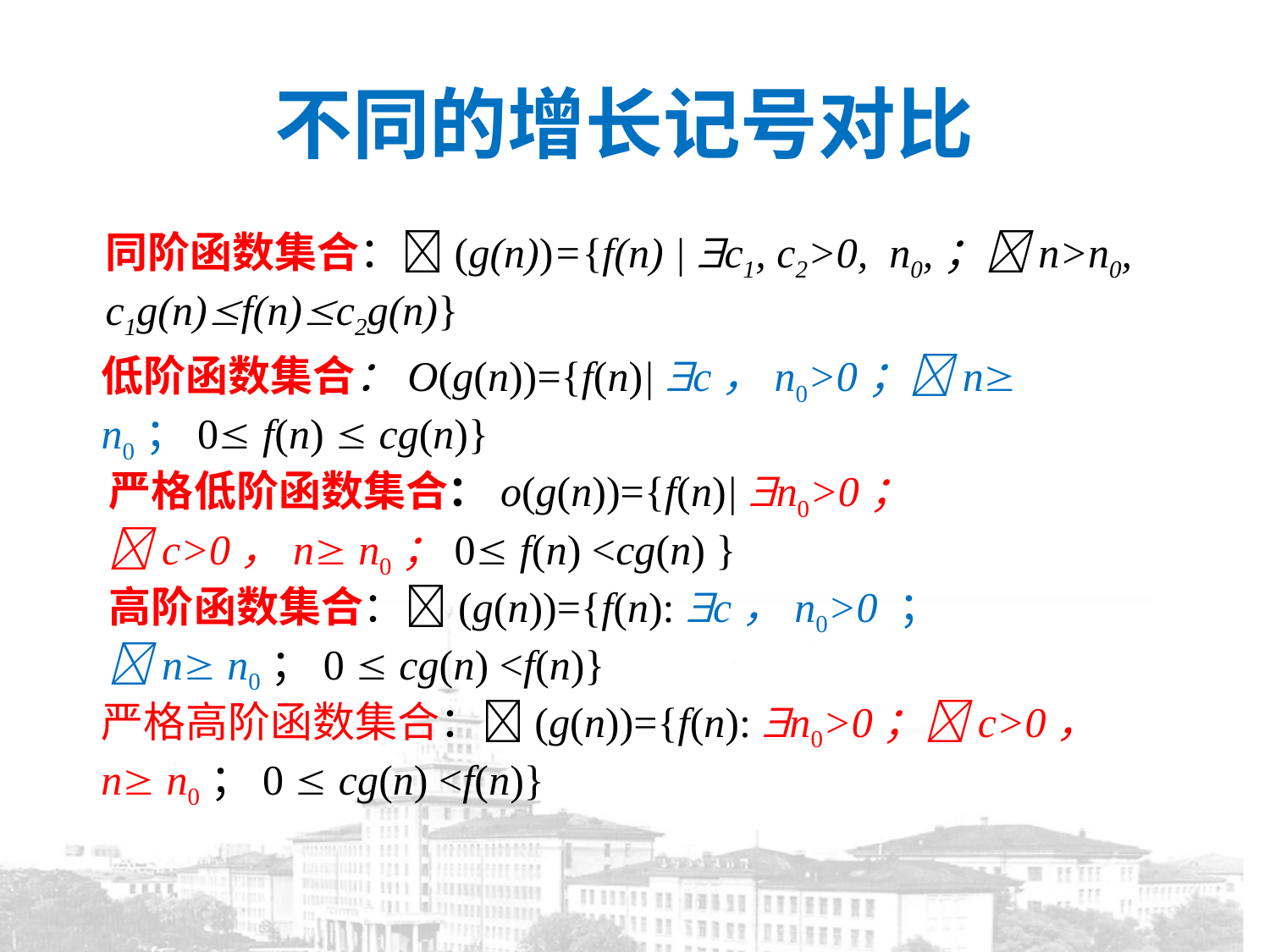

# 不同的增长记号对比
同阶函数集合：Θ(g(n))={f(n) | ∃c1, c2>0,  n0,；∀n>n0, c1g(n)≤f(n)≤c2g(n)}

低阶函数集合：O(g(n))={f(n)| ∃c，n0>0；∀n≥ n0；0≤ f(n) ≤ cg(n)}
严格低阶函数集合：o(g(n))={f(n)| ∃n0>0；∀c>0，n≥ n0；0≤ f(n) <cg(n) }
高阶函数集合：Ω(g(n))={f(n): ∃c，n0>0 ；∀n≥ n0；0 ≤ cg(n) <f(n)}
严格高阶函数集合：ω(g(n))={f(n): ∃n0>0；∀c>0，n≥ n0；0 ≤ cg(n) <f(n)}